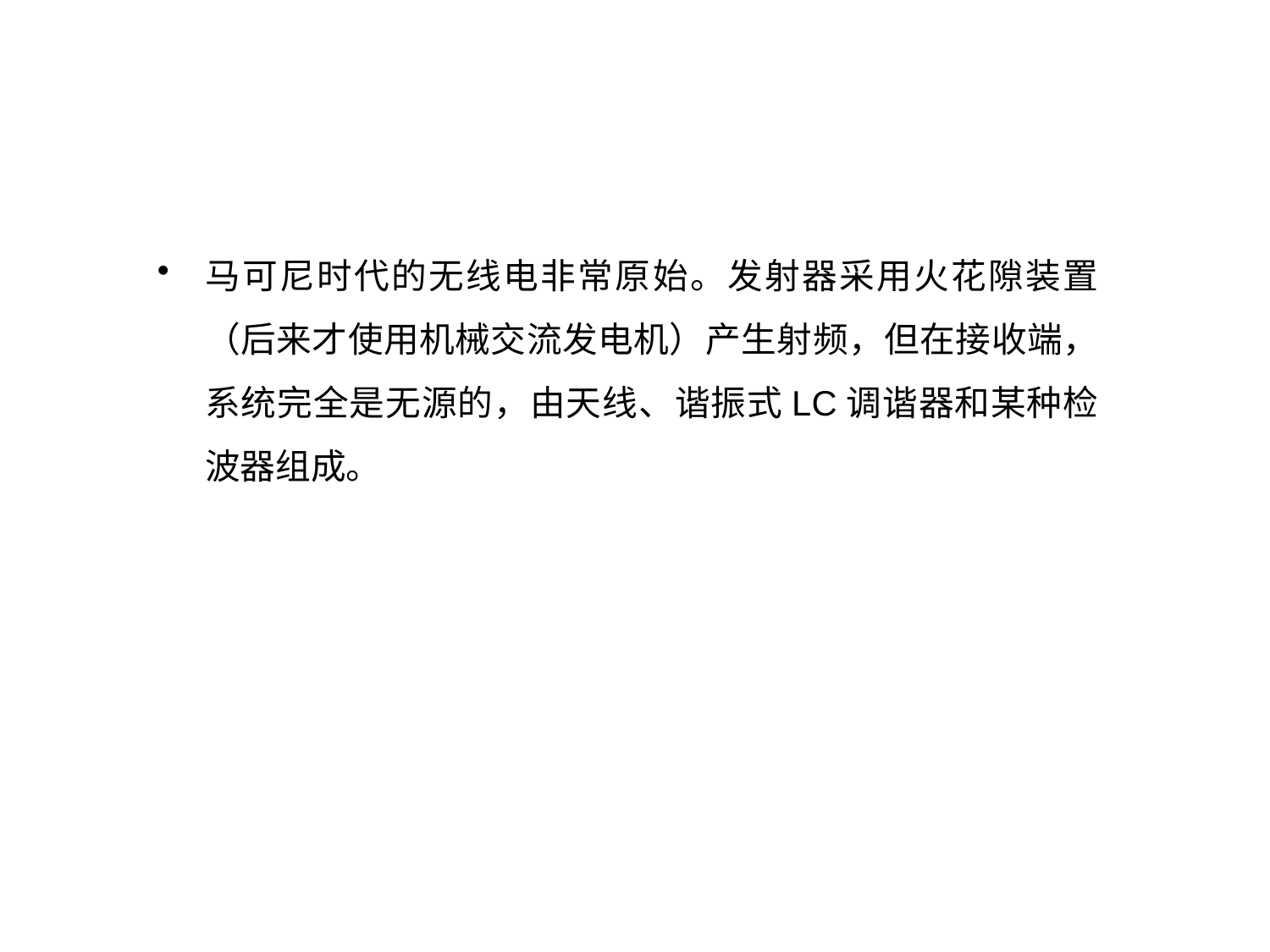

马可尼时代的无线电非常原始。发射器采用火花隙装置（后来才使用机械交流发电机）产生射频，但在接收端，系统完全是无源的，由天线、谐振式LC调谐器和某种检波器组成。